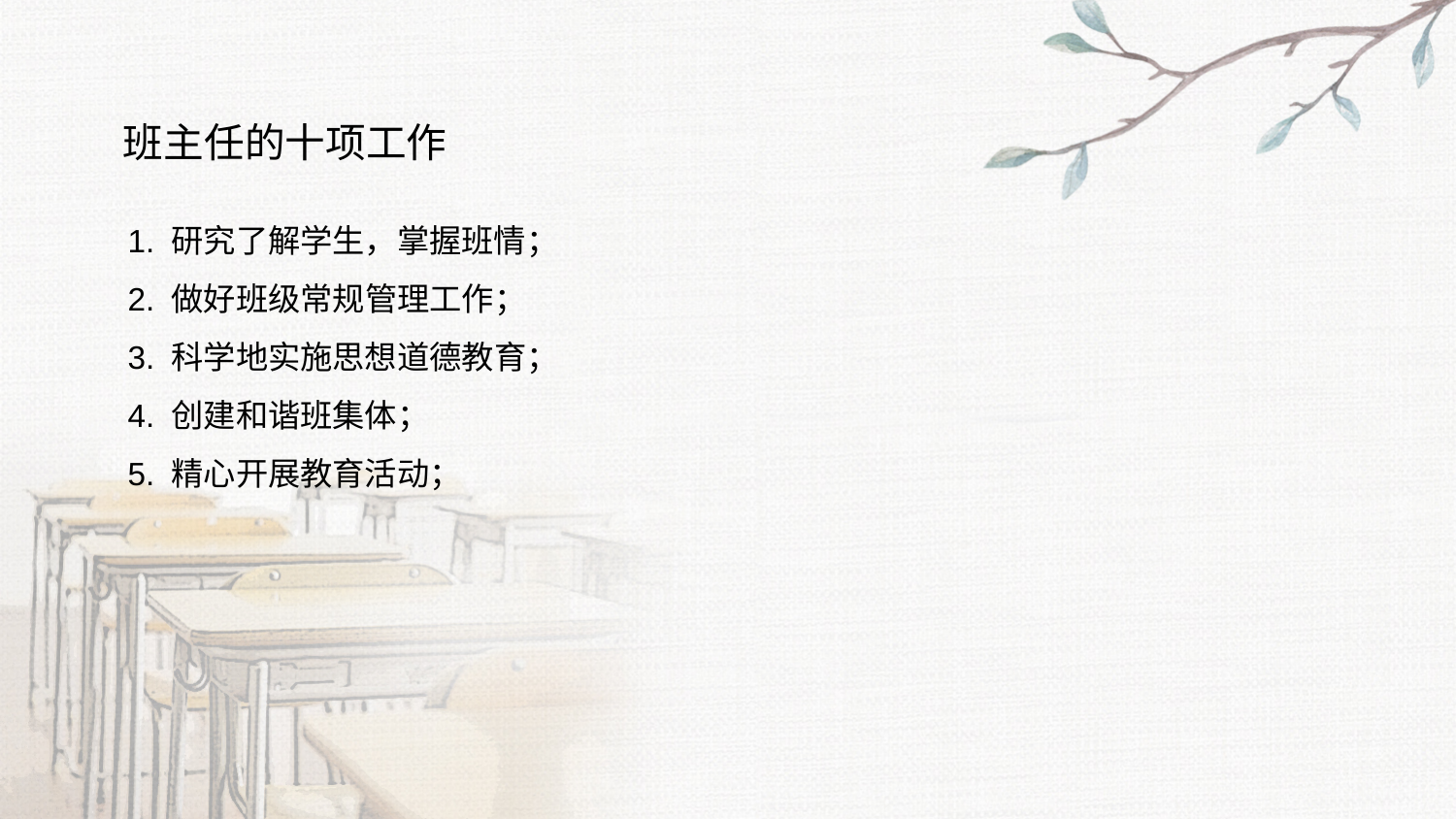

班主任的十项工作
1. 研究了解学生，掌握班情；
2. 做好班级常规管理工作；
3. 科学地实施思想道德教育；
4. 创建和谐班集体；
5. 精心开展教育活动；